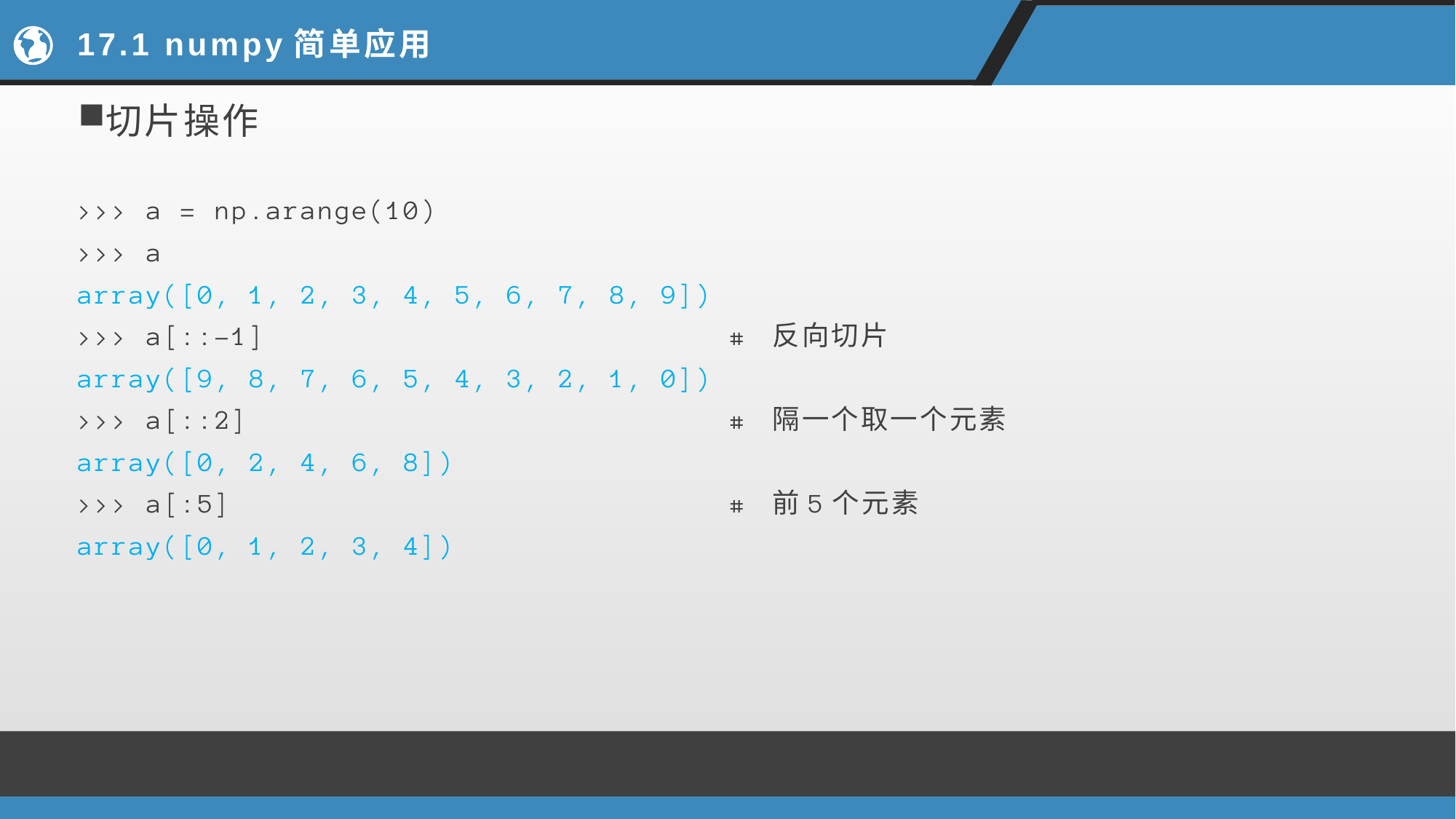

# 17.1 numpy简单应用

切片操作

>>> a = np.arange(10)
>>> a
array([0, 1, 2, 3, 4, 5, 6, 7, 8, 9])
>>> a[::-1]                           # 反向切片
array([9, 8, 7, 6, 5, 4, 3, 2, 1, 0])
>>> a[::2]                            # 隔一个取一个元素
array([0, 2, 4, 6, 8])
>>> a[:5]                             # 前5个元素
array([0, 1, 2, 3, 4])